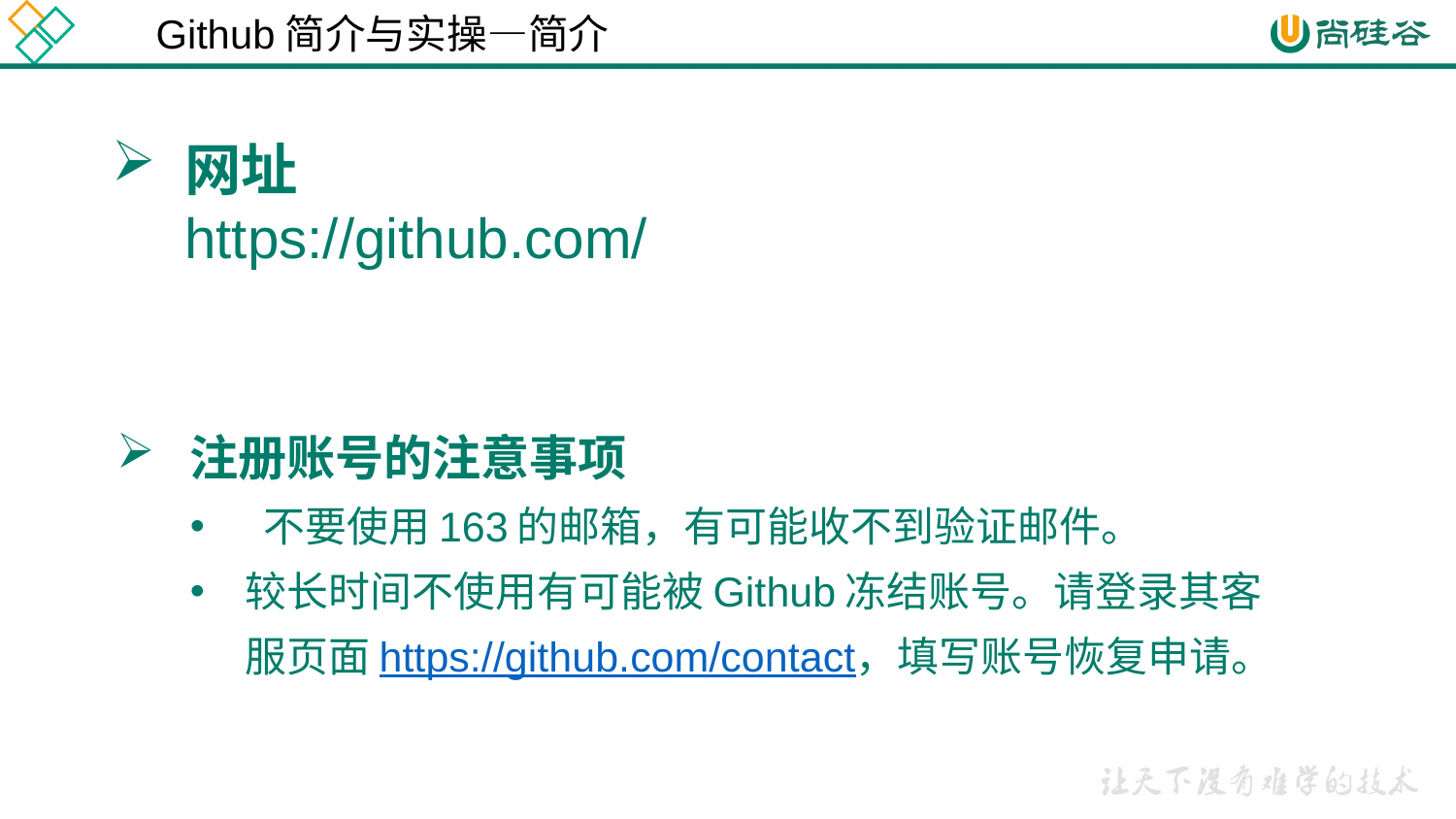

Github简介与实操—简介
网址
https://github.com/
注册账号的注意事项
 不要使用163的邮箱，有可能收不到验证邮件。
较长时间不使用有可能被Github冻结账号。请登录其客服页面https://github.com/contact，填写账号恢复申请。